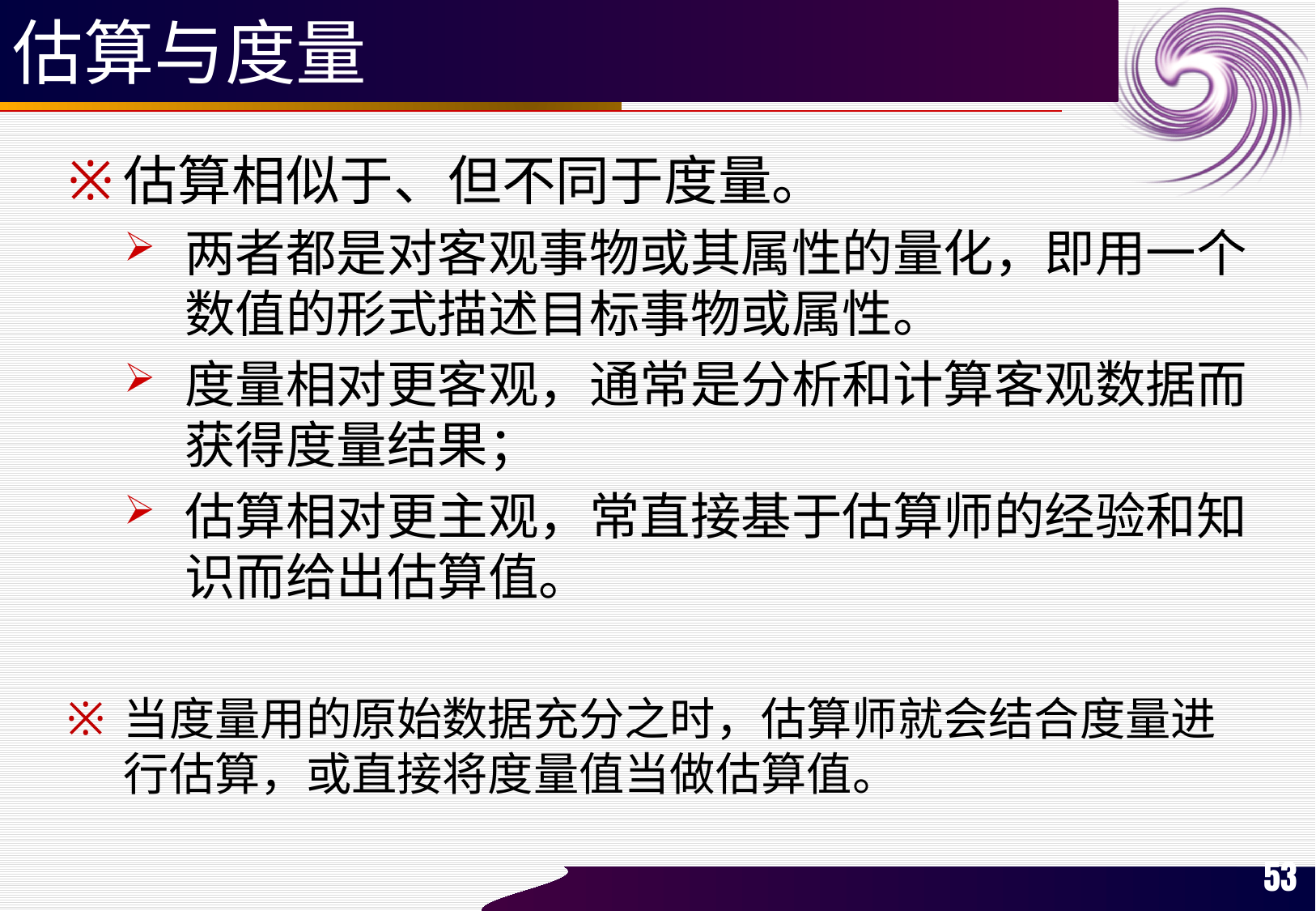

# 估算与度量
估算相似于、但不同于度量。
两者都是对客观事物或其属性的量化，即用一个数值的形式描述目标事物或属性。
度量相对更客观，通常是分析和计算客观数据而获得度量结果；
估算相对更主观，常直接基于估算师的经验和知识而给出估算值。

当度量用的原始数据充分之时，估算师就会结合度量进行估算，或直接将度量值当做估算值。
53